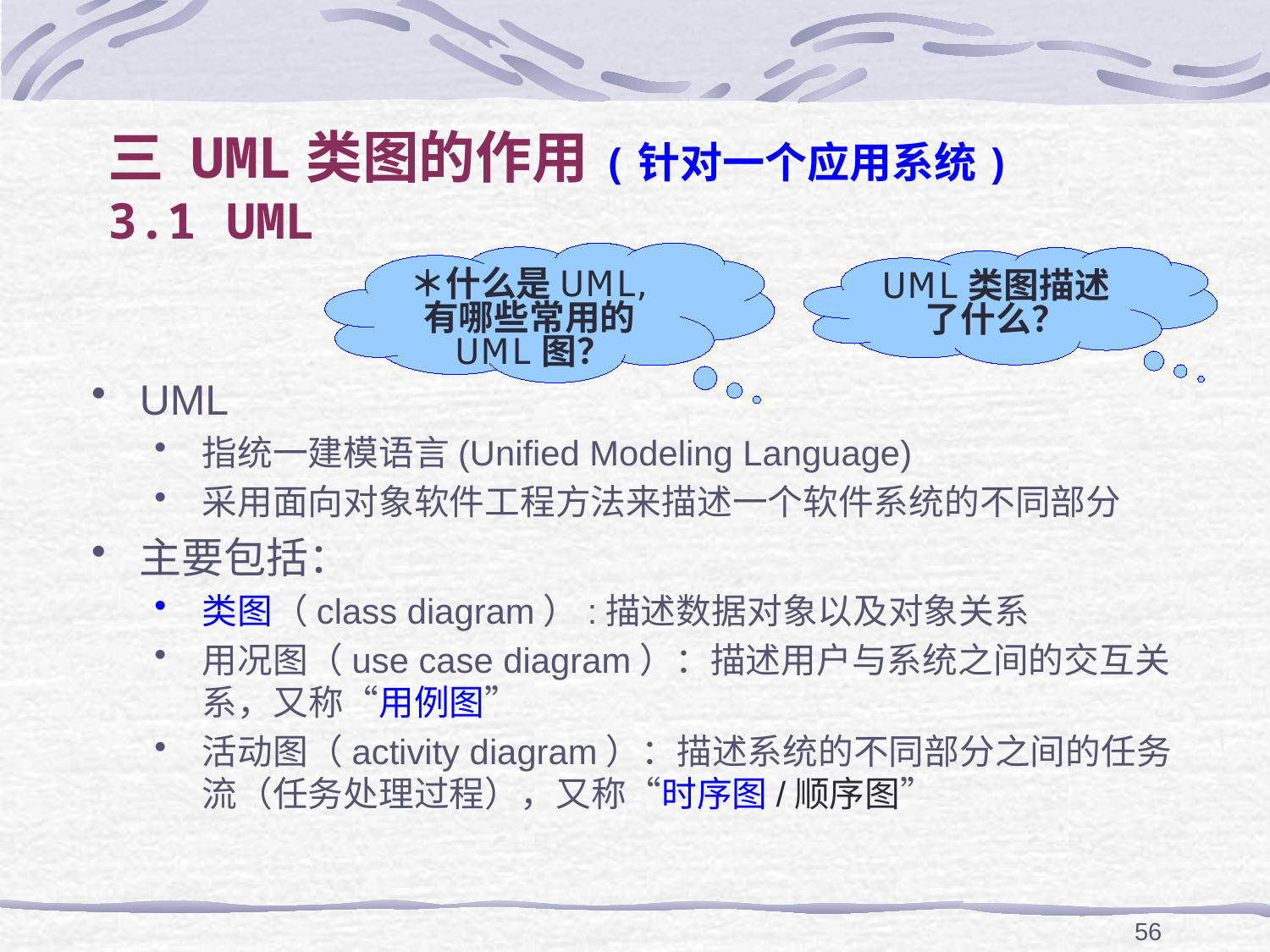

# 三 UML类图的作用(针对一个应用系统) 3.1 UML
＊什么是UML,有哪些常用的UML图？
UML类图描述了什么？
UML
指统一建模语言(Unified Modeling Language)
采用面向对象软件工程方法来描述一个软件系统的不同部分
主要包括：
类图（class diagram）:描述数据对象以及对象关系
用况图（use case diagram）：描述用户与系统之间的交互关系，又称“用例图”
活动图（activity diagram）：描述系统的不同部分之间的任务流（任务处理过程），又称“时序图/顺序图”
56